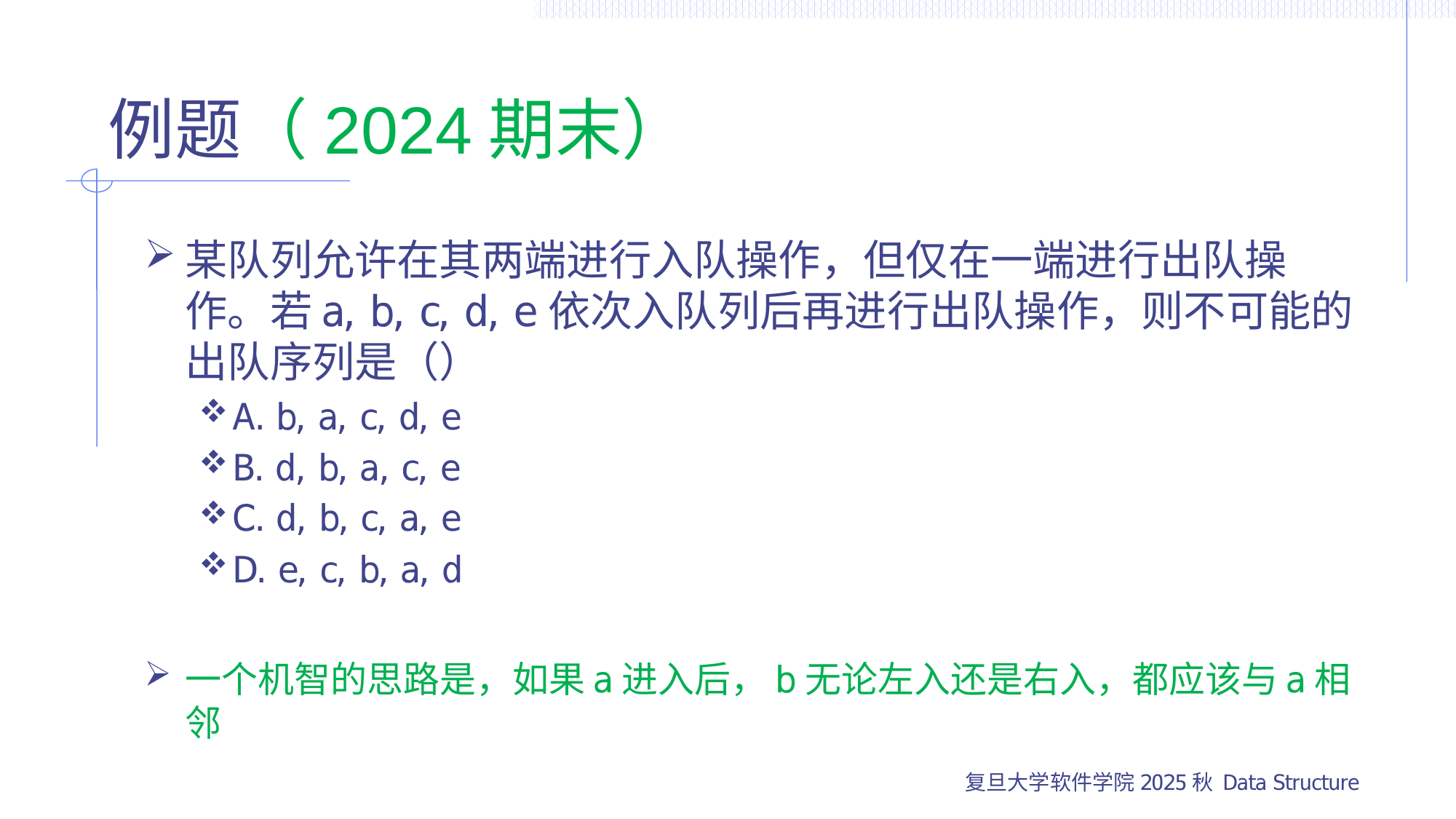

# 例题（2024期末）
某队列允许在其两端进行入队操作，但仅在一端进行出队操作。若a, b, c, d, e依次入队列后再进行出队操作，则不可能的出队序列是（）
A. b, a, c, d, e
B. d, b, a, c, e
C. d, b, c, a, e
D. e, c, b, a, d

一个机智的思路是，如果a进入后，b无论左入还是右入，都应该与a相邻